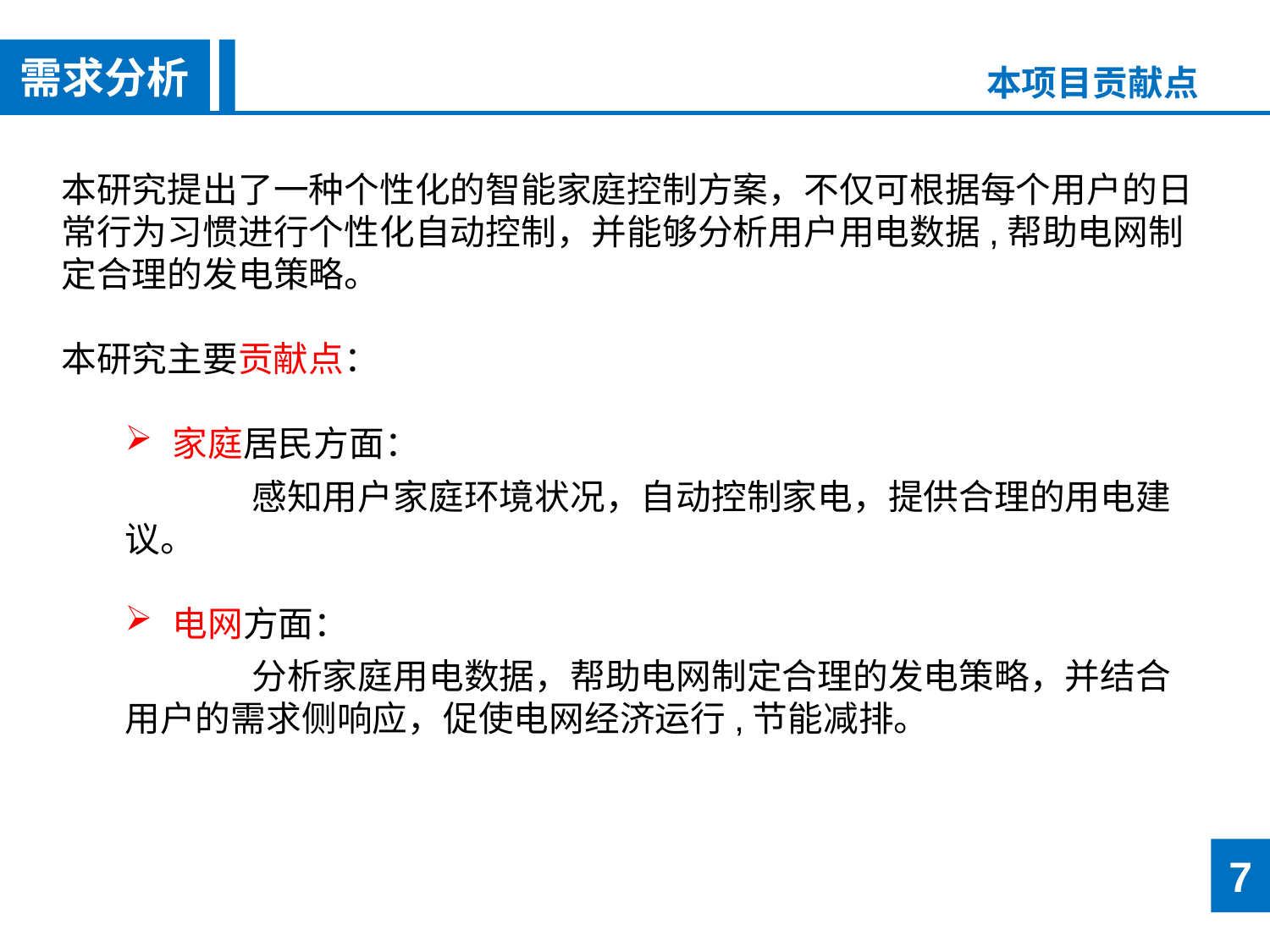

需求分析

本项目贡献点
本研究提出了一种个性化的智能家庭控制方案，不仅可根据每个用户的日常行为习惯进行个性化自动控制，并能够分析用户用电数据,帮助电网制定合理的发电策略。

本研究主要贡献点：

家庭居民方面：
	感知用户家庭环境状况，自动控制家电，提供合理的用电建议。

电网方面：
	分析家庭用电数据，帮助电网制定合理的发电策略，并结合用户的需求侧响应，促使电网经济运行,节能减排。

7